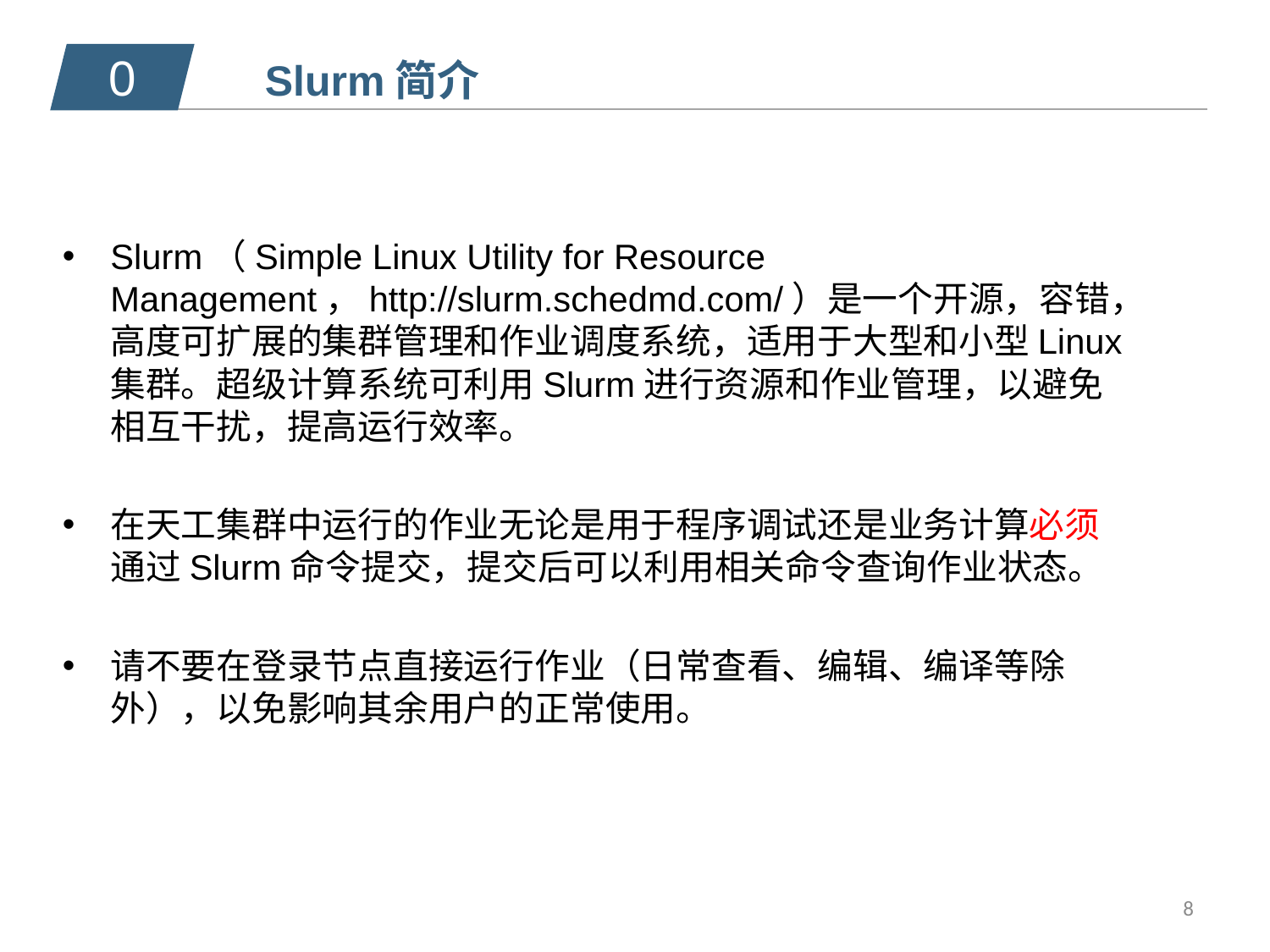

0

Slurm简介

Slurm（Simple Linux Utility for Resource Management，http://slurm.schedmd.com/）是一个开源，容错，高度可扩展的集群管理和作业调度系统，适用于大型和小型Linux集群。超级计算系统可利用Slurm进行资源和作业管理，以避免相互干扰，提高运行效率。

在天工集群中运行的作业无论是用于程序调试还是业务计算必须通过Slurm命令提交，提交后可以利用相关命令查询作业状态。

请不要在登录节点直接运行作业（日常查看、编辑、编译等除外），以免影响其余用户的正常使用。
8